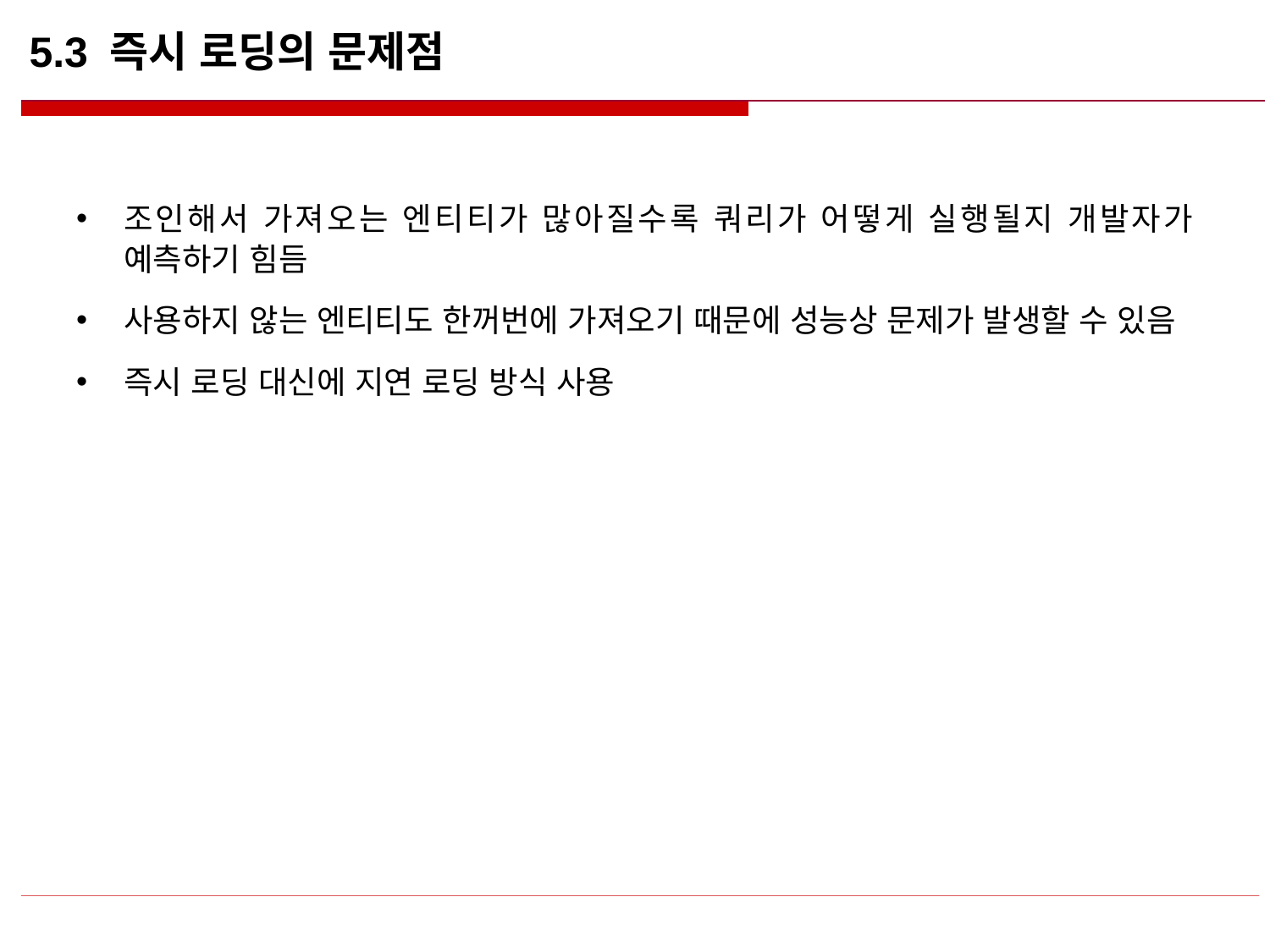

# 5.3 즉시 로딩의 문제점
조인해서 가져오는 엔티티가 많아질수록 쿼리가 어떻게 실행될지 개발자가 예측하기 힘듬
사용하지 않는 엔티티도 한꺼번에 가져오기 때문에 성능상 문제가 발생할 수 있음
즉시 로딩 대신에 지연 로딩 방식 사용